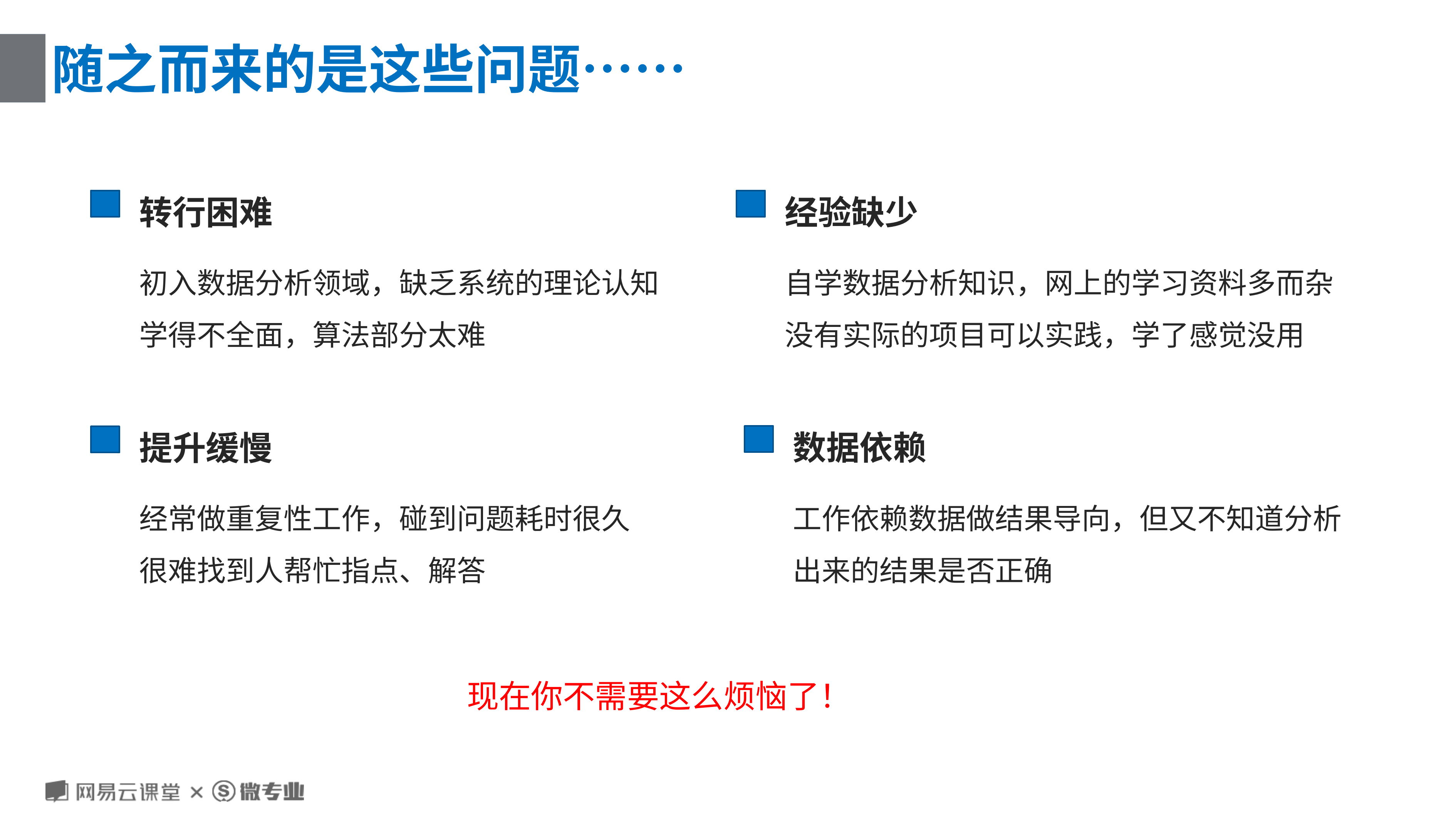

# 随之而来的是这些问题……
转行困难
经验缺少

初入数据分析领域，缺乏系统的理论认知
学得不全面，算法部分太难
自学数据分析知识，网上的学习资料多而杂
没有实际的项目可以实践，学了感觉没用
数据依赖
提升缓慢

经常做重复性工作，碰到问题耗时很久
很难找到人帮忙指点、解答
工作依赖数据做结果导向，但又不知道分析
出来的结果是否正确
现在你不需要这么烦恼了！